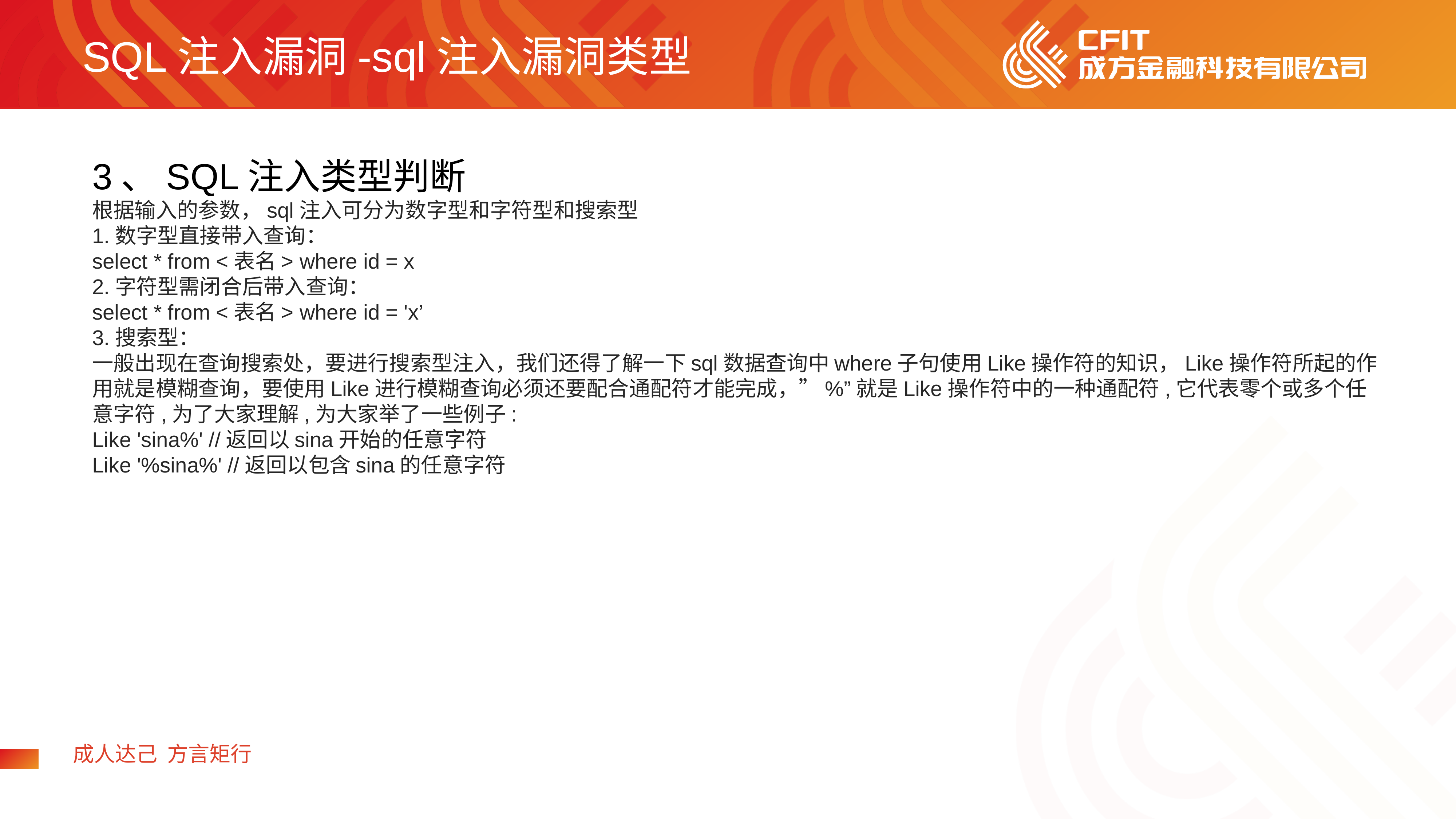

SQL注入漏洞-sql注入漏洞类型
3、SQL注入类型判断
根据输入的参数，sql注入可分为数字型和字符型和搜索型
1.数字型直接带入查询：
select * from <表名> where id = x
2.字符型需闭合后带入查询：
select * from <表名> where id = 'x’
3.搜索型：
一般出现在查询搜索处，要进行搜索型注入，我们还得了解一下sql数据查询中where子句使用Like操作符的知识，Like操作符所起的作用就是模糊查询，要使用Like进行模糊查询必须还要配合通配符才能完成，”%”就是Like操作符中的一种通配符,它代表零个或多个任意字符,为了大家理解,为大家举了一些例子:
Like 'sina%' //返回以sina开始的任意字符
Like '%sina%' //返回以包含sina的任意字符